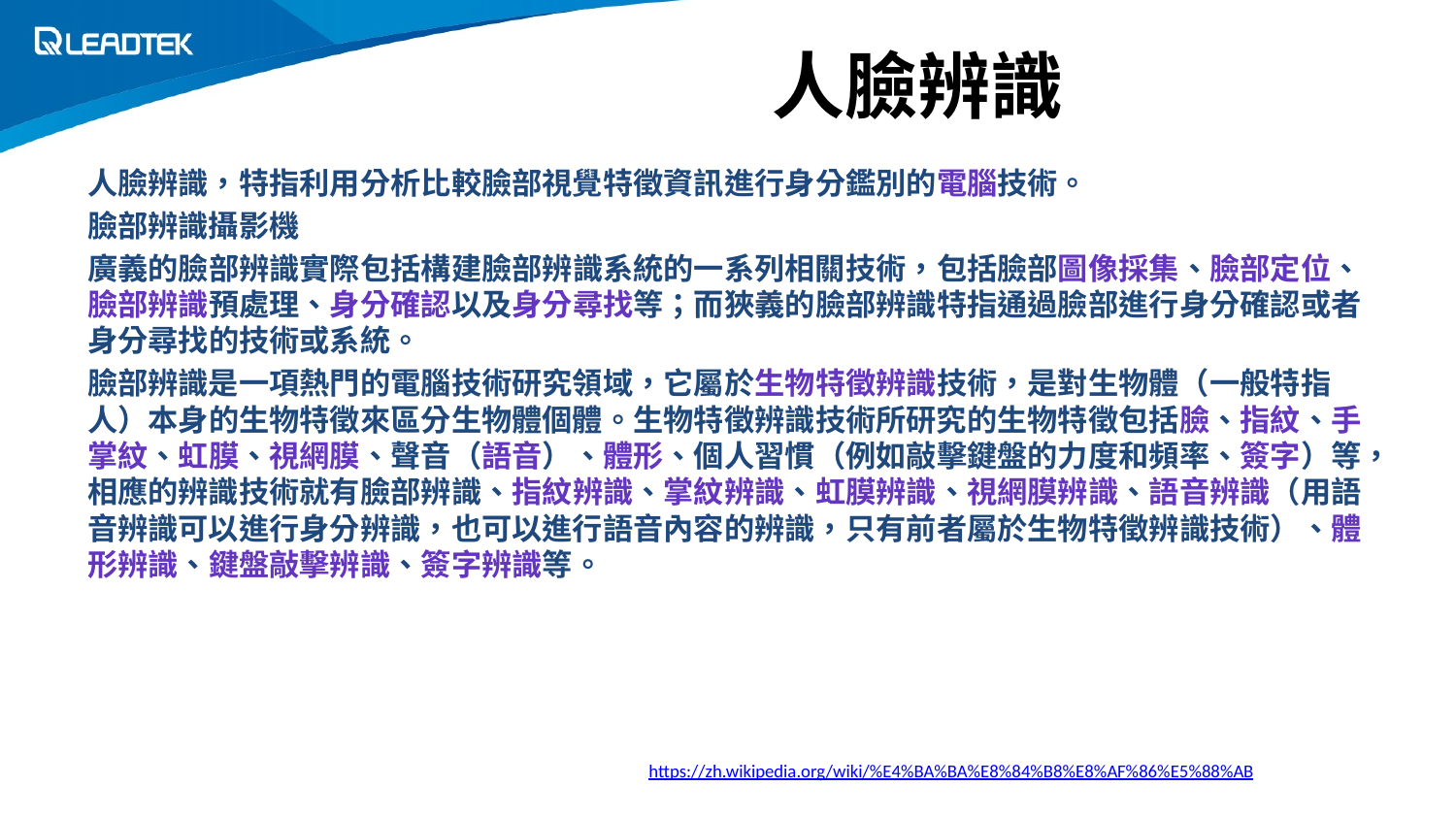

# 人臉辨識
人臉辨識，特指利用分析比較臉部視覺特徵資訊進行身分鑑別的電腦技術。
臉部辨識攝影機
廣義的臉部辨識實際包括構建臉部辨識系統的一系列相關技術，包括臉部圖像採集、臉部定位、臉部辨識預處理、身分確認以及身分尋找等；而狹義的臉部辨識特指通過臉部進行身分確認或者身分尋找的技術或系統。
臉部辨識是一項熱門的電腦技術研究領域，它屬於生物特徵辨識技術，是對生物體（一般特指人）本身的生物特徵來區分生物體個體。生物特徵辨識技術所研究的生物特徵包括臉、指紋、手掌紋、虹膜、視網膜、聲音（語音）、體形、個人習慣（例如敲擊鍵盤的力度和頻率、簽字）等，相應的辨識技術就有臉部辨識、指紋辨識、掌紋辨識、虹膜辨識、視網膜辨識、語音辨識（用語音辨識可以進行身分辨識，也可以進行語音內容的辨識，只有前者屬於生物特徵辨識技術）、體形辨識、鍵盤敲擊辨識、簽字辨識等。

https://zh.wikipedia.org/wiki/%E4%BA%BA%E8%84%B8%E8%AF%86%E5%88%AB